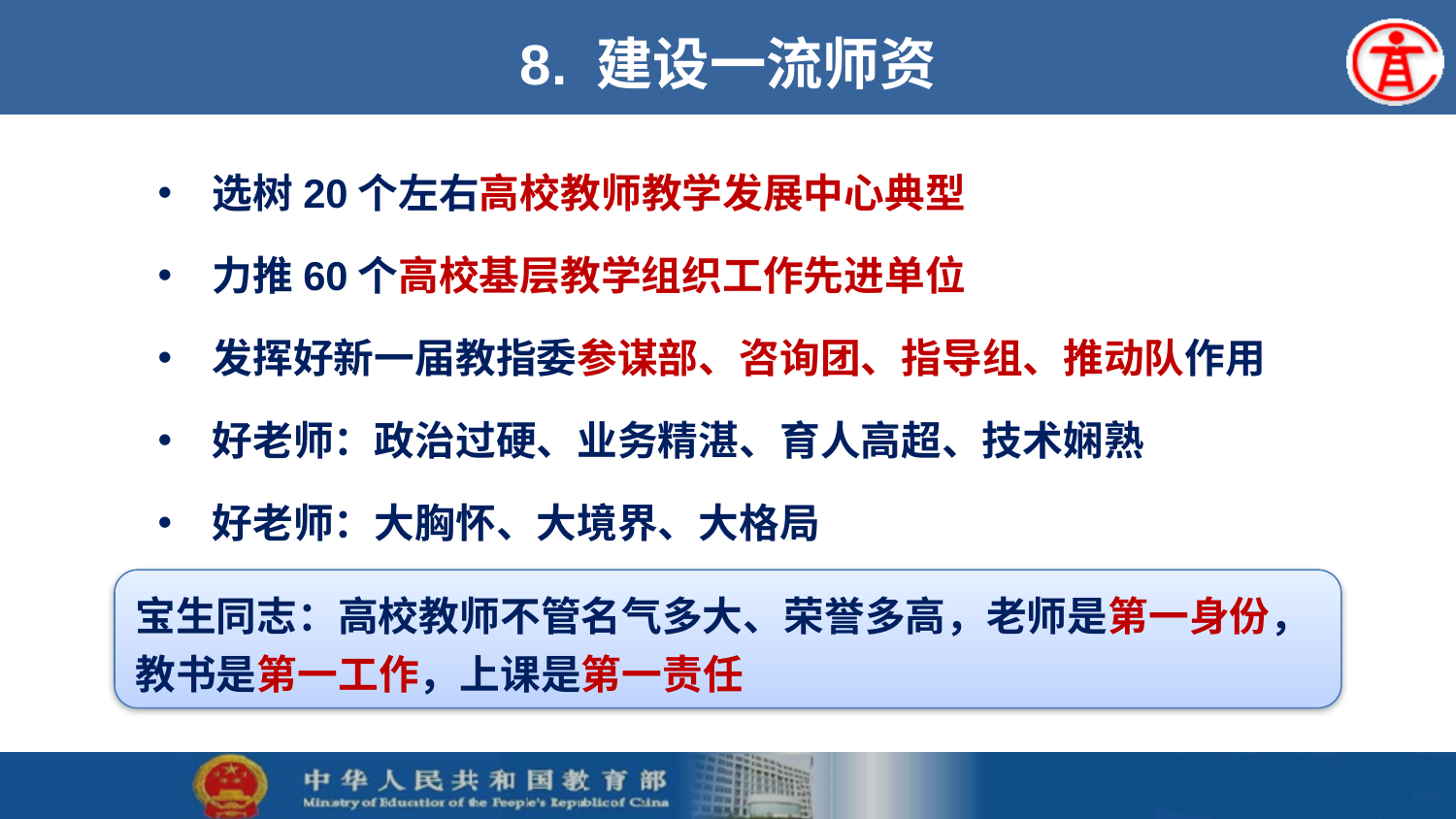

# 8. 建设一流师资
选树20个左右高校教师教学发展中心典型
力推60个高校基层教学组织工作先进单位
发挥好新一届教指委参谋部、咨询团、指导组、推动队作用
好老师：政治过硬、业务精湛、育人高超、技术娴熟
好老师：大胸怀、大境界、大格局

宝生同志：高校教师不管名气多大、荣誉多高，老师是第一身份，教书是第一工作，上课是第一责任